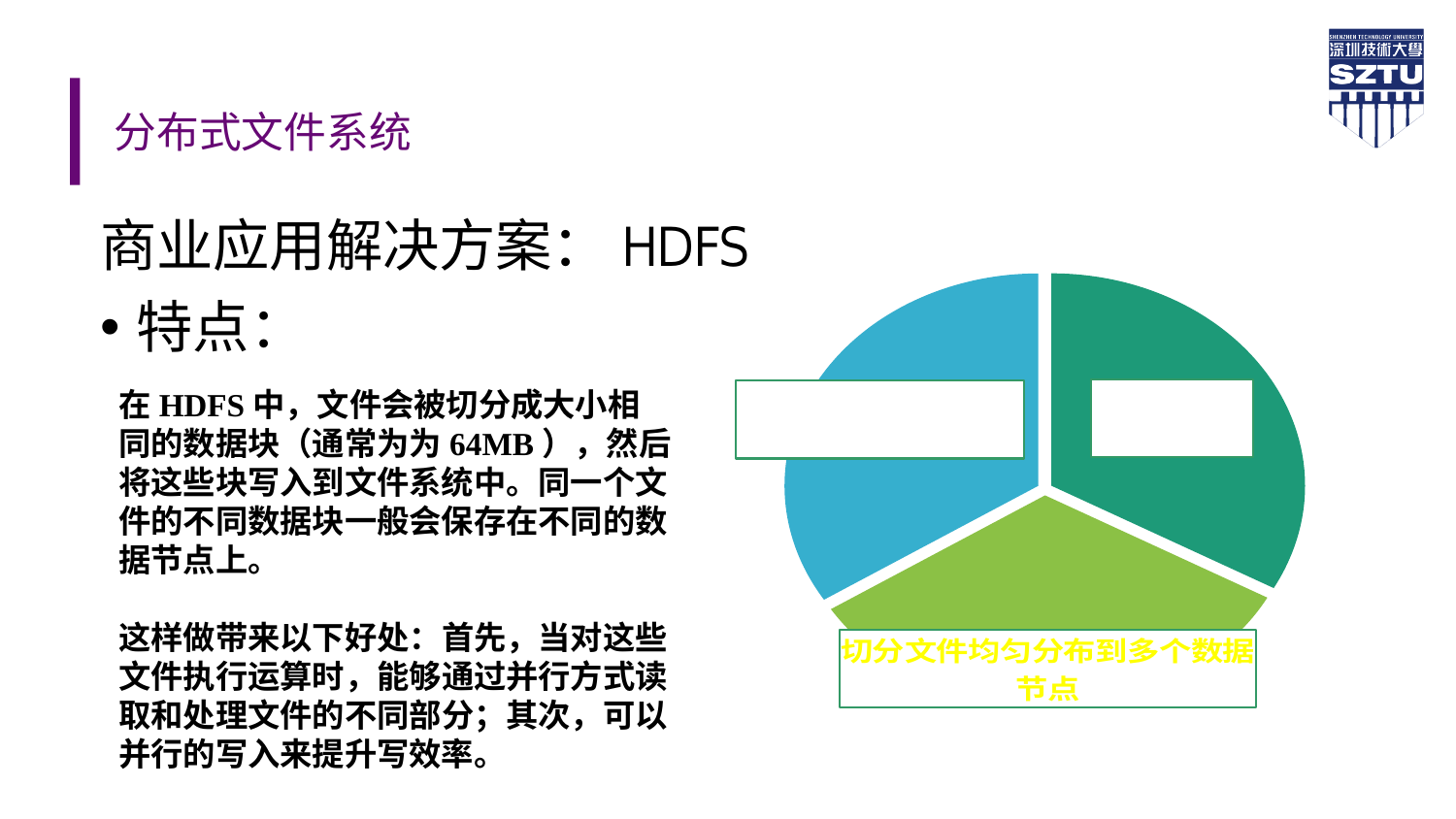

# 分布式文件系统
商业应用解决方案：HDFS
特点：

### Chart

| Category | % |
|---|---|
| 1 | 0.330000000000002 |
| 2 | 0.330000000000002 |
| 3 | 0.34 |
|  | None |
在HDFS中，文件会被切分成大小相同的数据块（通常为为64MB），然后将这些块写入到文件系统中。同一个文件的不同数据块一般会保存在不同的数据节点上。

这样做带来以下好处：首先，当对这些文件执行运算时，能够通过并行方式读取和处理文件的不同部分；其次，可以并行的写入来提升写效率。